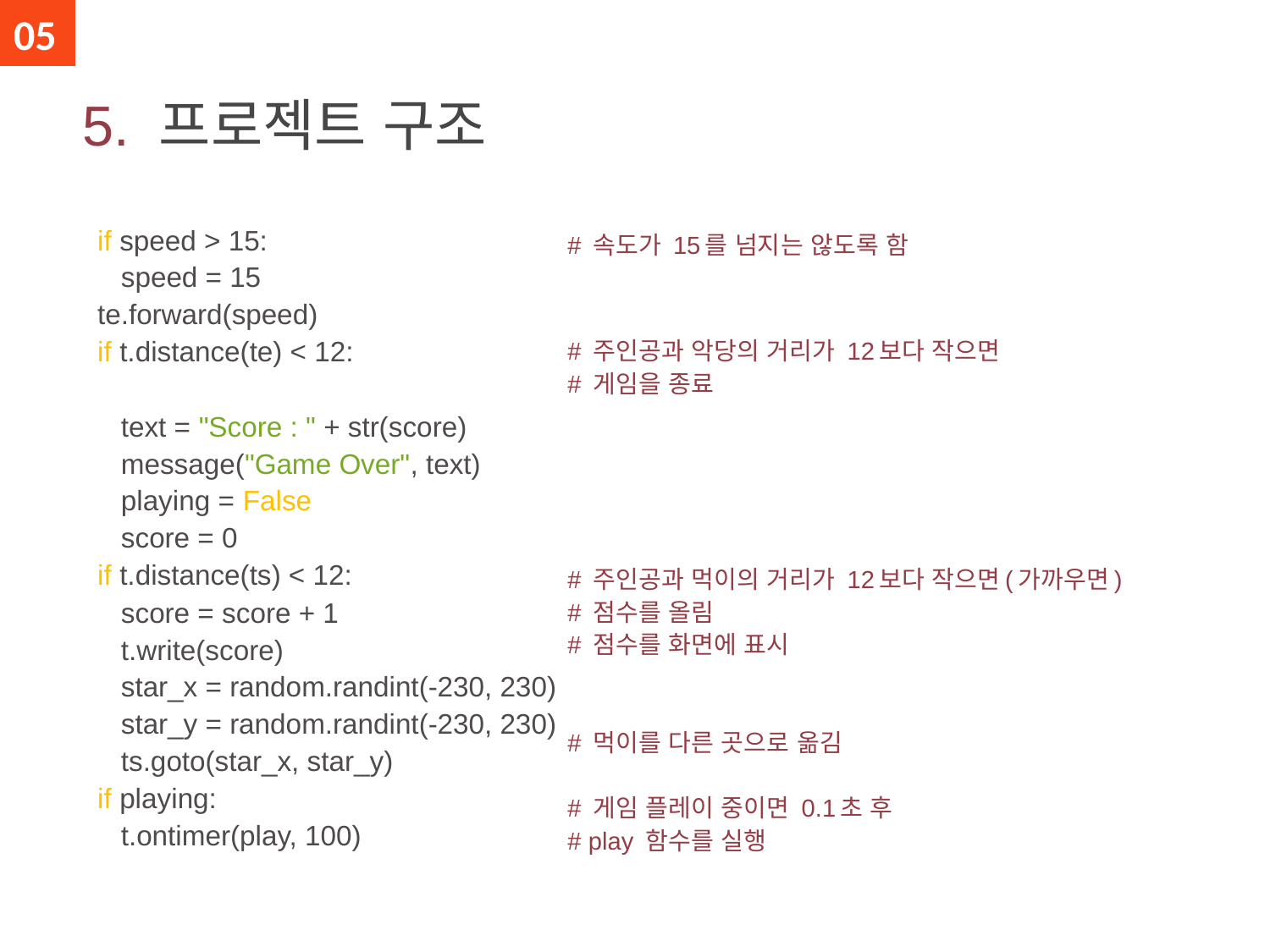

05
# 5. 프로젝트 구조
if speed > 15:
   speed = 15
te.forward(speed)
if t.distance(te) < 12:
   text = "Score : " + str(score)
   message("Game Over", text)
   playing = False
   score = 0
if t.distance(ts) < 12:
   score = score + 1
   t.write(score)
   star_x = random.randint(-230, 230)
   star_y = random.randint(-230, 230)
   ts.goto(star_x, star_y)
if playing:
   t.ontimer(play, 100)
# 속도가 15를 넘지는 않도록 함
# 주인공과 악당의 거리가 12보다 작으면
# 게임을 종료
# 주인공과 먹이의 거리가 12보다 작으면(가까우면)
# 점수를 올림
# 점수를 화면에 표시
# 먹이를 다른 곳으로 옮김
# 게임 플레이 중이면 0.1초 후
# play 함수를 실행